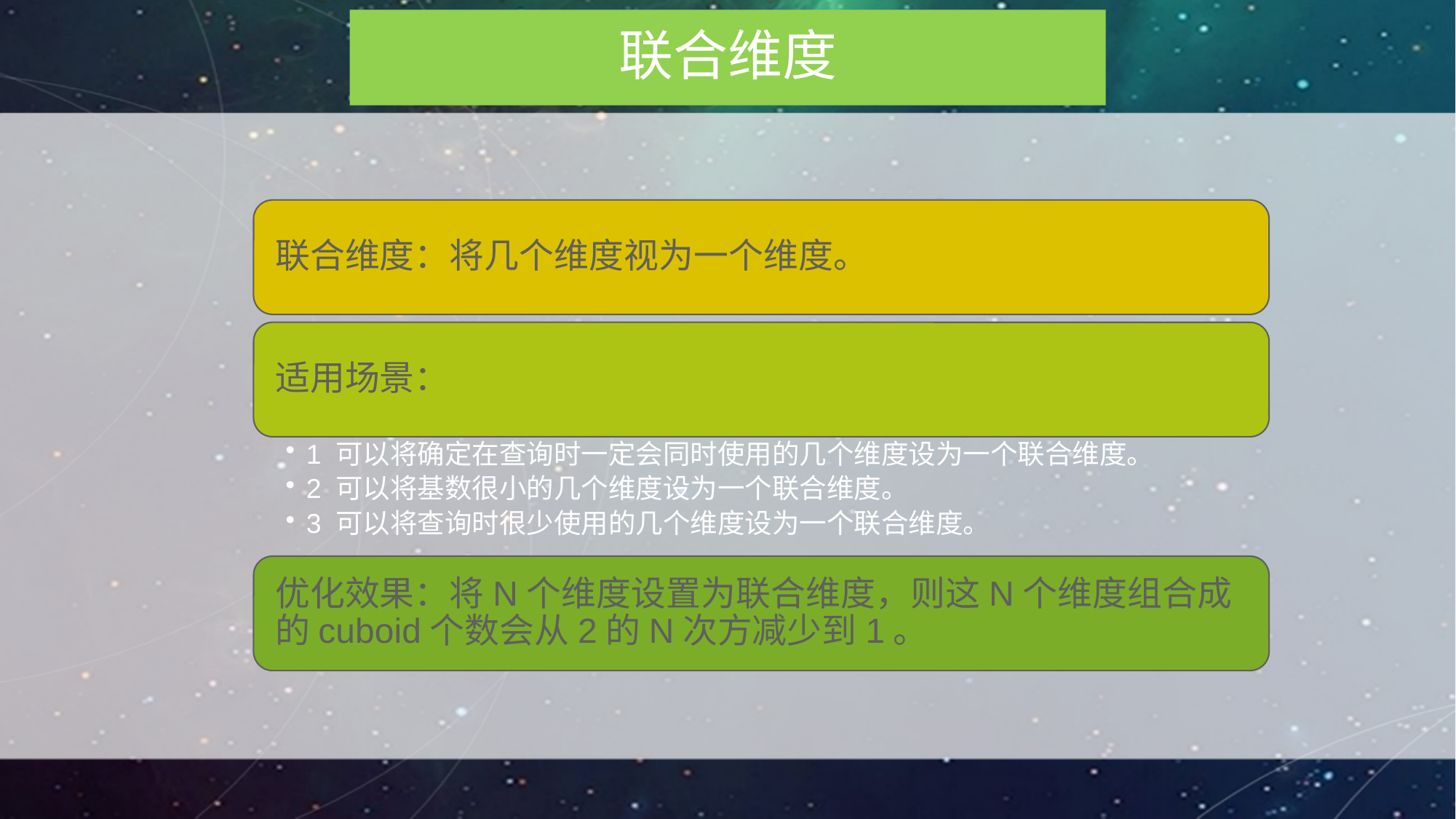

联合维度
联合维度：将几个维度视为一个维度。
适用场景：
1 可以将确定在查询时一定会同时使用的几个维度设为一个联合维度。
2 可以将基数很小的几个维度设为一个联合维度。
3 可以将查询时很少使用的几个维度设为一个联合维度。
优化效果：将N个维度设置为联合维度，则这N个维度组合成的cuboid个数会从2的N次方减少到1。